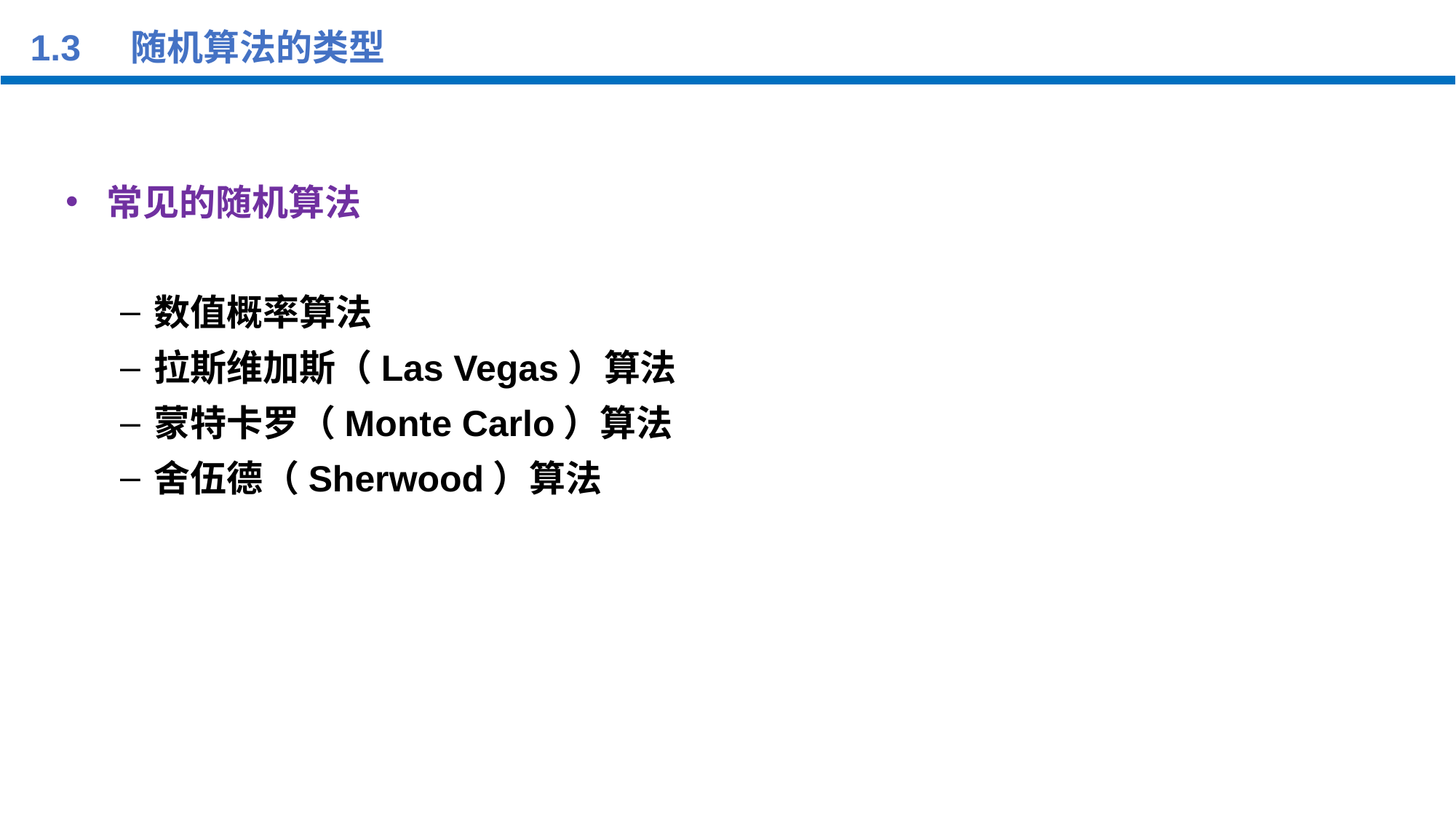

1.3    随机算法的类型

常见的随机算法

数值概率算法
拉斯维加斯（Las Vegas）算法
蒙特卡罗（Monte Carlo）算法
舍伍德（Sherwood）算法